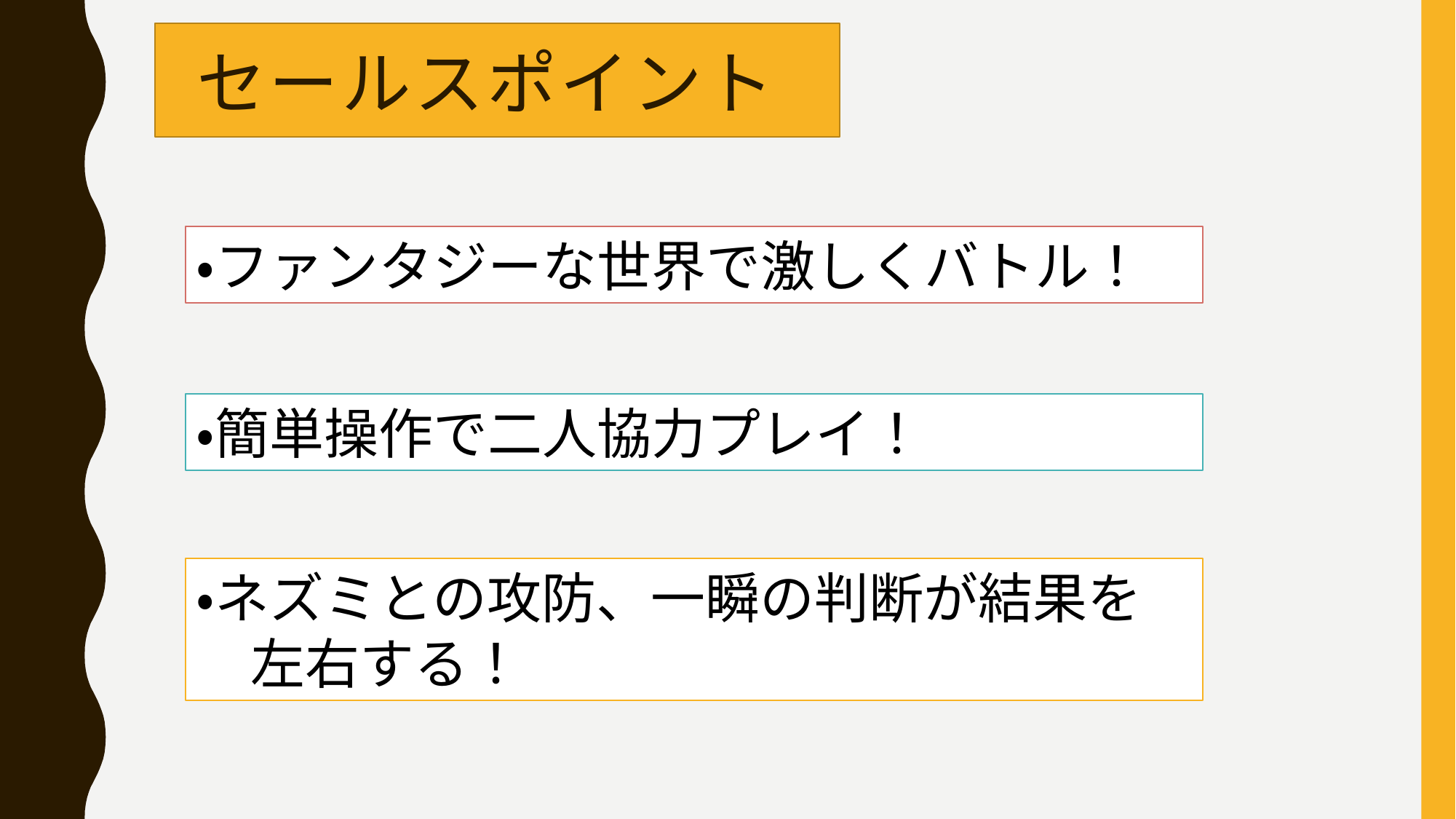

# セールスポイント
・ファンタジーな世界で激しくバトル！
・簡単操作で二人協力プレイ！
・ネズミとの攻防、一瞬の判断が結果を
　左右する！